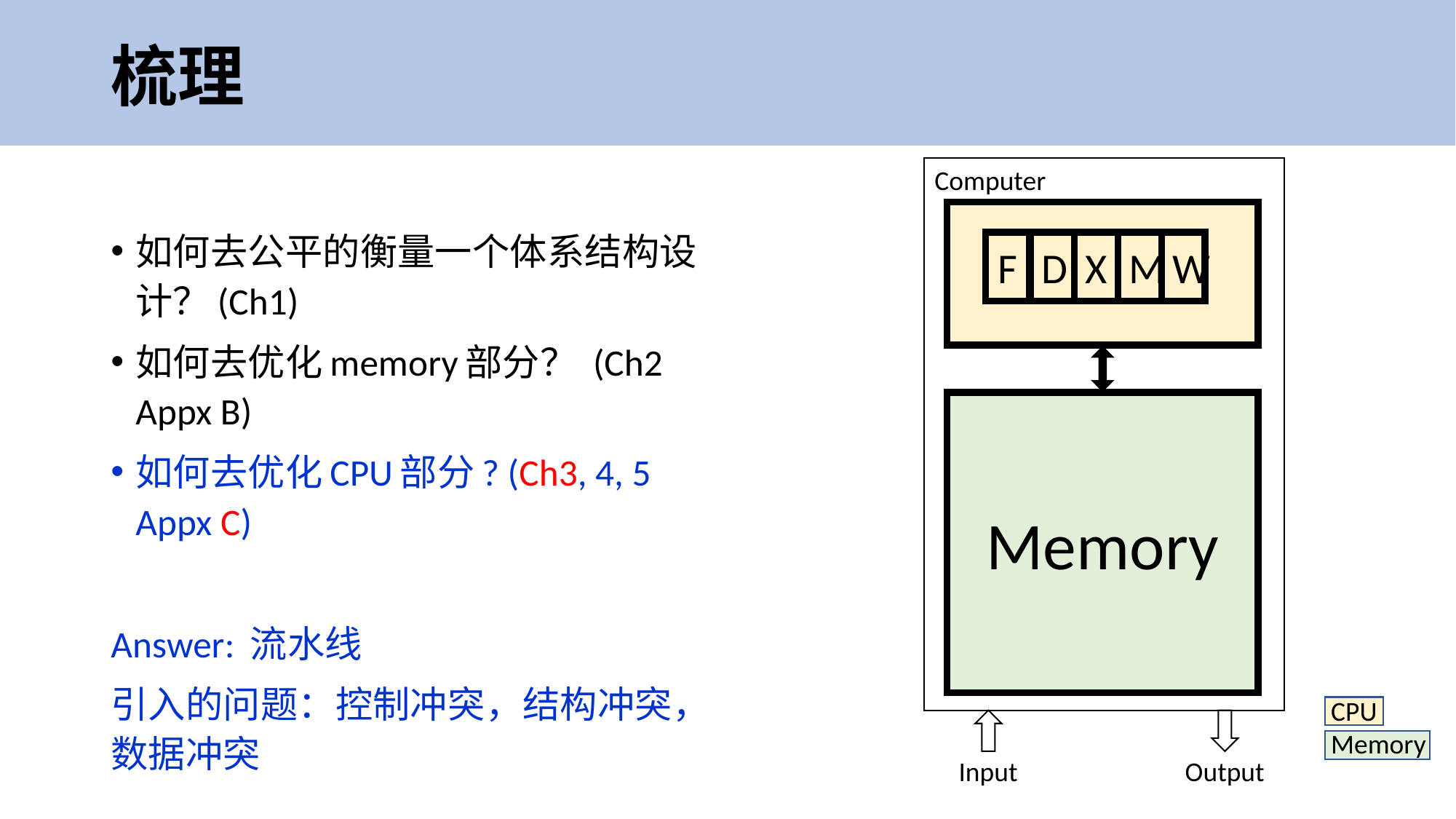

# 梳理
Computer

如何去公平的衡量一个体系结构设计？(Ch1)
如何去优化memory部分？ (Ch2 Appx B)
如何去优化CPU部分? (Ch3, 4, 5 Appx C)

Answer: 流水线
引入的问题：控制冲突，结构冲突，数据冲突
D
X
M
W
F

Memory
 CPU
 Memory
 cache

Input
Output